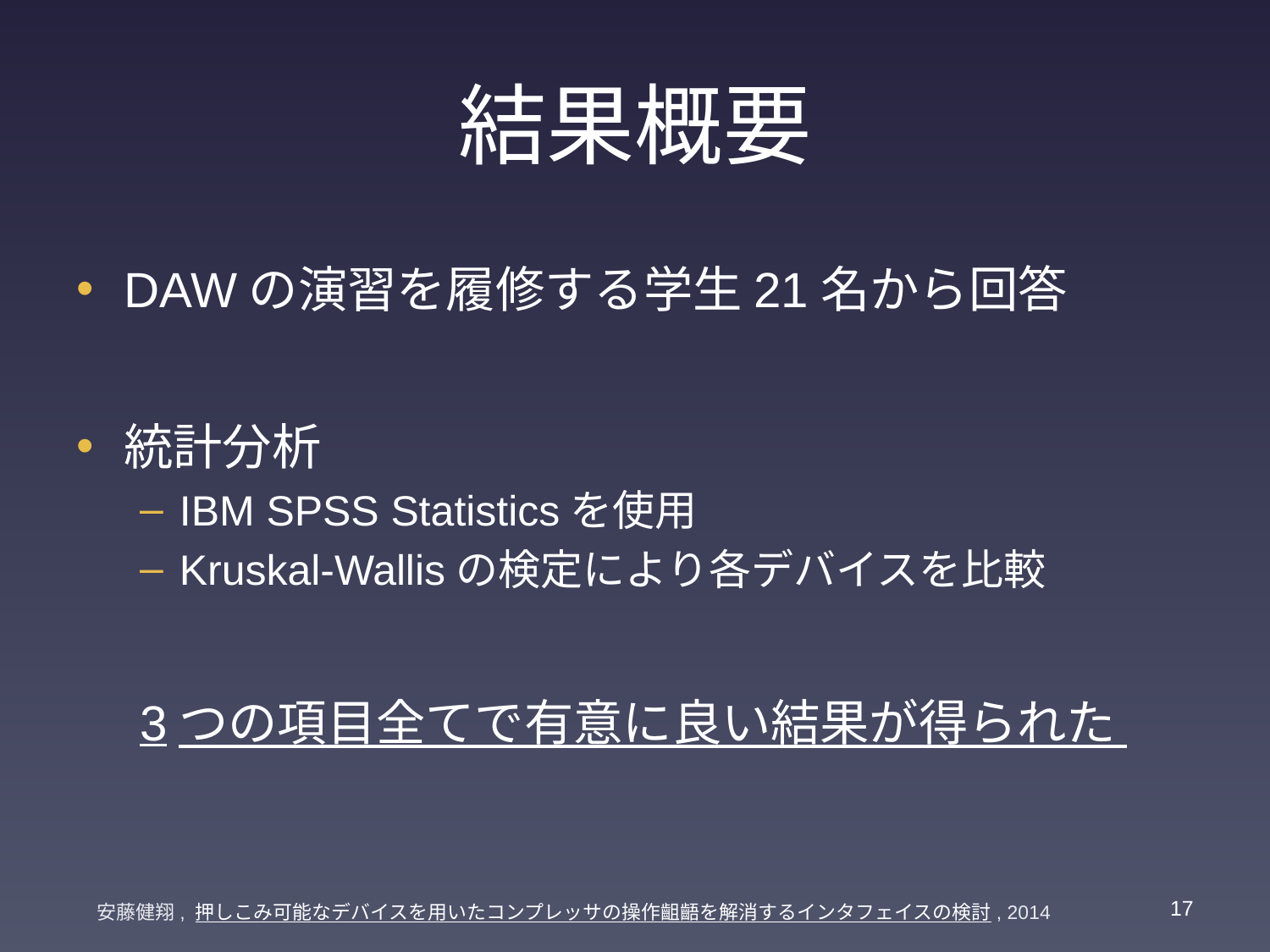

# 結果概要
DAWの演習を履修する学生21名から回答
統計分析
IBM SPSS Statisticsを使用
Kruskal-Wallisの検定により各デバイスを比較
3つの項目全てで有意に良い結果が得られた
17
安藤健翔, 押しこみ可能なデバイスを用いたコンプレッサの操作齟齬を解消するインタフェイスの検討, 2014